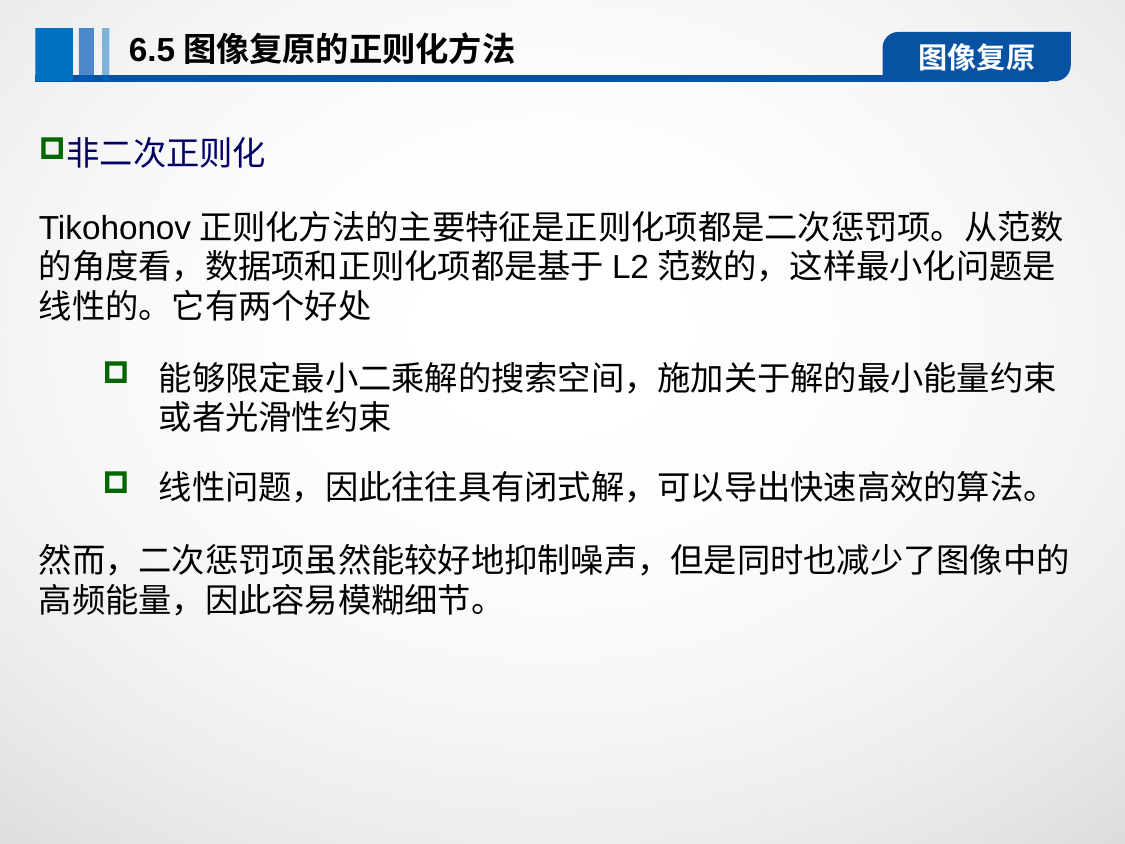

6.5图像复原的正则化方法
图像复原
非二次正则化
Tikohonov正则化方法的主要特征是正则化项都是二次惩罚项。从范数的角度看，数据项和正则化项都是基于L2范数的，这样最小化问题是线性的。它有两个好处
能够限定最小二乘解的搜索空间，施加关于解的最小能量约束或者光滑性约束
线性问题，因此往往具有闭式解，可以导出快速高效的算法。
然而，二次惩罚项虽然能较好地抑制噪声，但是同时也减少了图像中的高频能量，因此容易模糊细节。

81